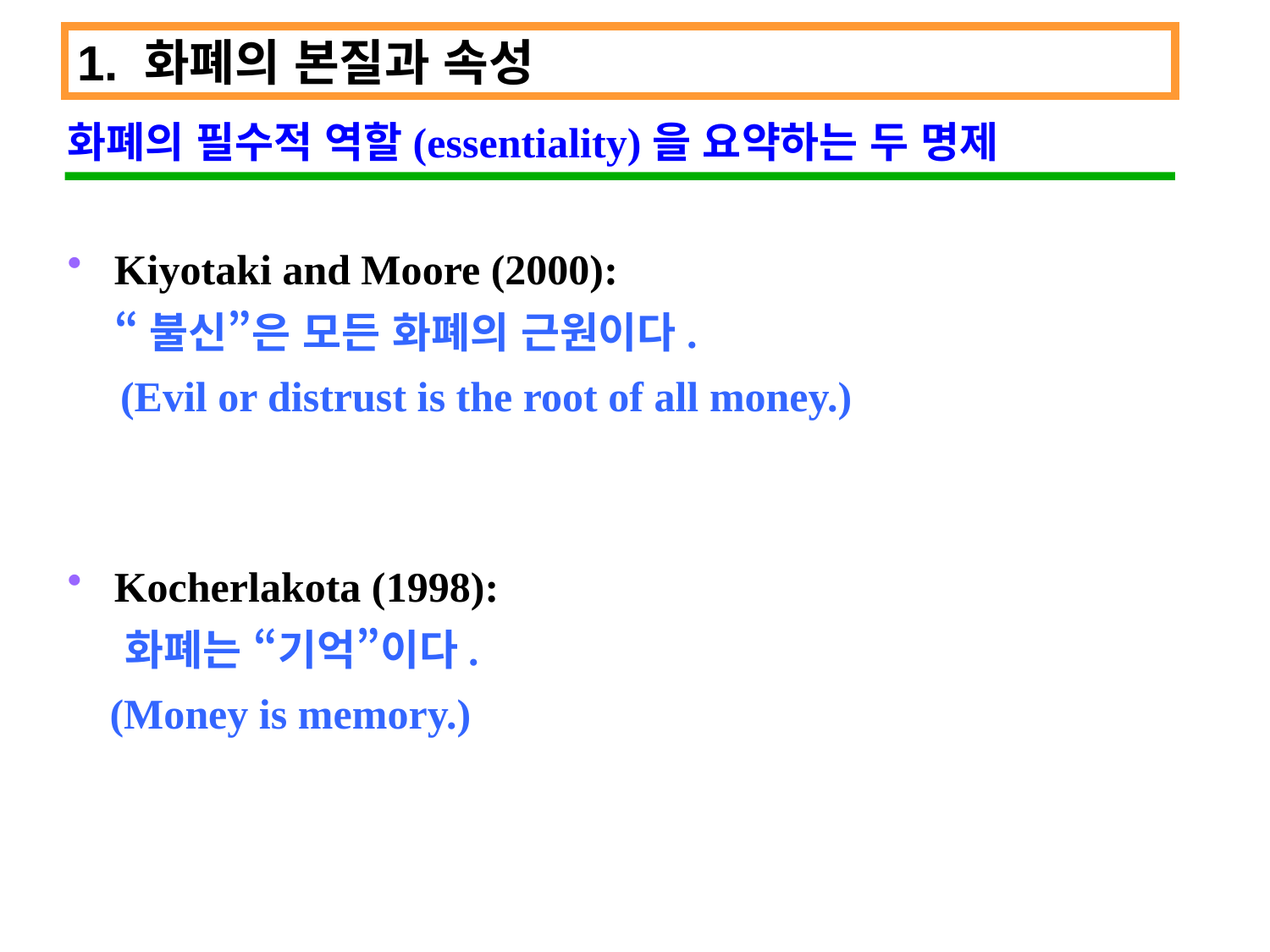

1. 화폐의 본질과 속성
화폐의 필수적 역할(essentiality)을 요약하는 두 명제

   Kiyotaki and Moore (2000):
    “불신”은 모든 화폐의 근원이다.
     (Evil or distrust is the root of all money.)

   Kocherlakota (1998):
    화폐는 “기억”이다.
    (Money is memory.)